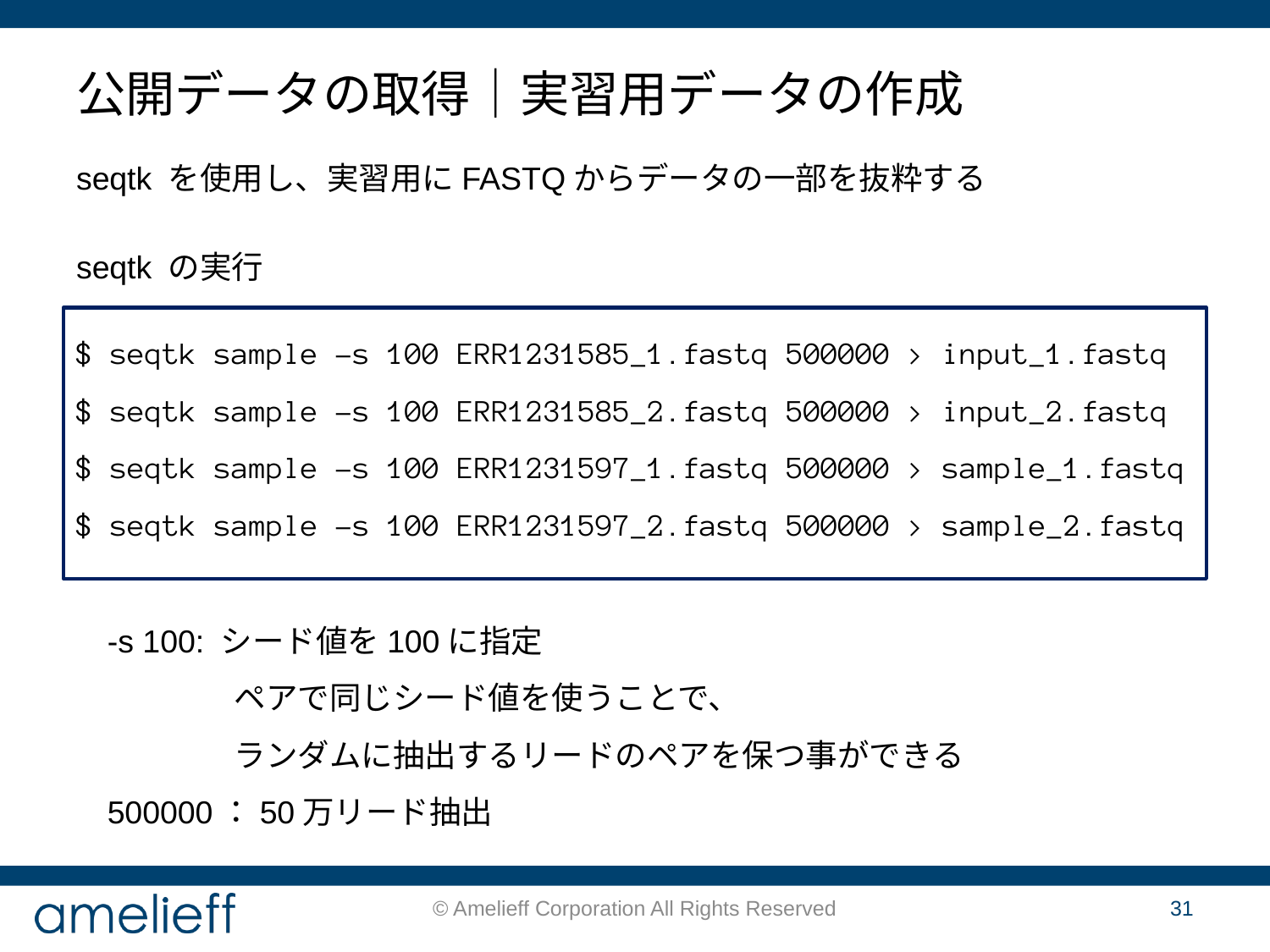

# 公開データの取得｜実習用データの作成
seqtk を使用し、実習用にFASTQからデータの一部を抜粋する

seqtk の実行
$ seqtk sample -s 100 ERR1231585_1.fastq 500000 > input_1.fastq
$ seqtk sample -s 100 ERR1231585_2.fastq 500000 > input_2.fastq
$ seqtk sample -s 100 ERR1231597_1.fastq 500000 > sample_1.fastq
$ seqtk sample -s 100 ERR1231597_2.fastq 500000 > sample_2.fastq
-s 100: シード値を100に指定
	ペアで同じシード値を使うことで、
	ランダムに抽出するリードのペアを保つ事ができる
500000：50万リード抽出
© Amelieff Corporation All Rights Reserved
31